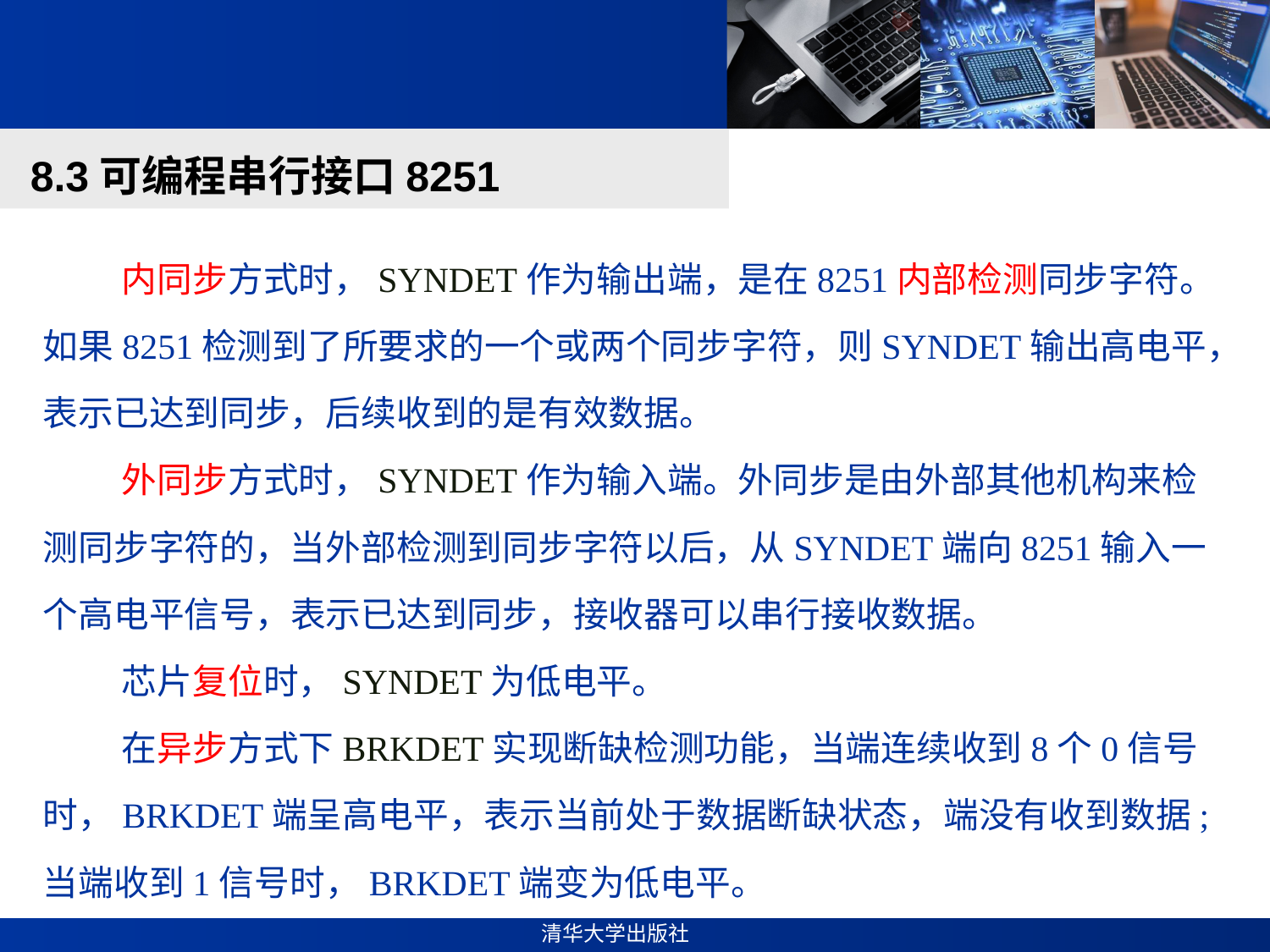

#
8.3可编程串行接口8251
         内同步方式时，SYNDET作为输出端，是在8251内部检测同步字符。如果8251检测到了所要求的一个或两个同步字符，则SYNDET输出高电平，表示已达到同步，后续收到的是有效数据。
         外同步方式时，SYNDET作为输入端。外同步是由外部其他机构来检测同步字符的，当外部检测到同步字符以后，从SYNDET端向8251输入一个高电平信号，表示已达到同步，接收器可以串行接收数据。
         芯片复位时，SYNDET为低电平。
         在异步方式下BRKDET实现断缺检测功能，当端连续收到8个0信号时，BRKDET端呈高电平，表示当前处于数据断缺状态，端没有收到数据; 当端收到1信号时，BRKDET端变为低电平。